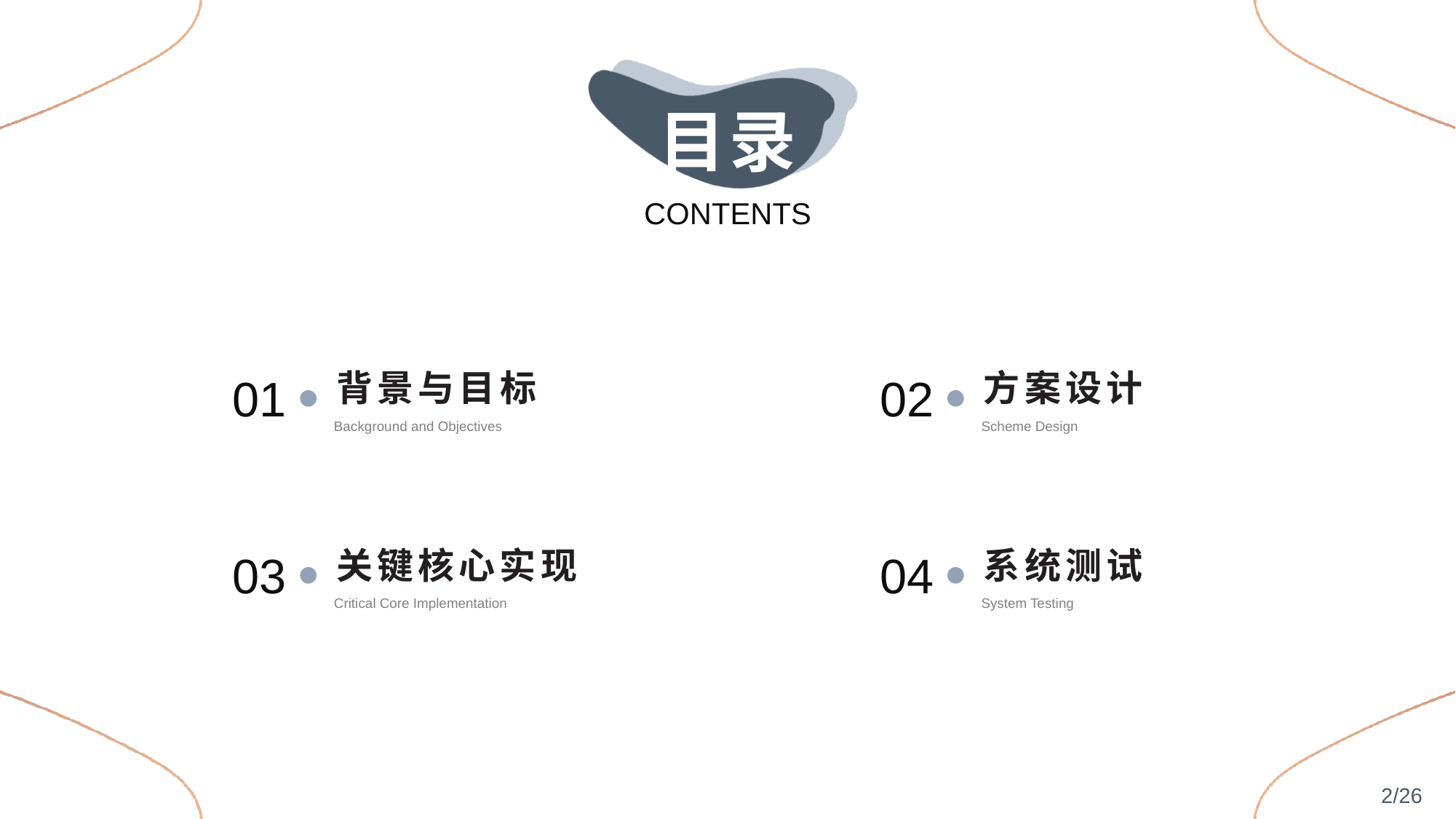

目录
CONTENTS
背景与目标
方案设计
01
02

Background and Objectives
Scheme Design
关键核心实现
系统测试
03
04

Critical Core Implementation
System Testing
2/26